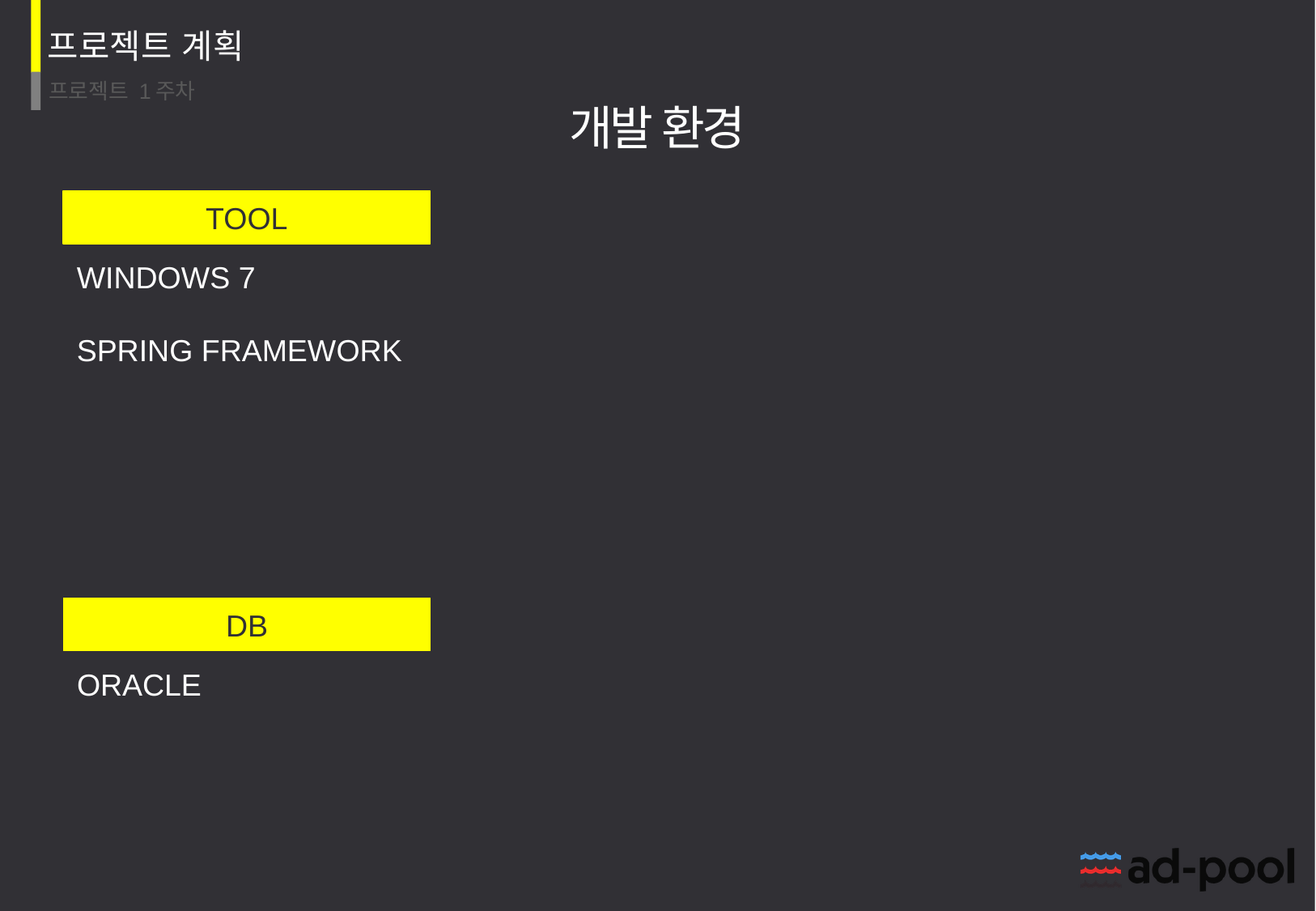

개발 환경
TOOL
WINDOWS 7

SPRING FRAMEWORK

DB
ORACLE